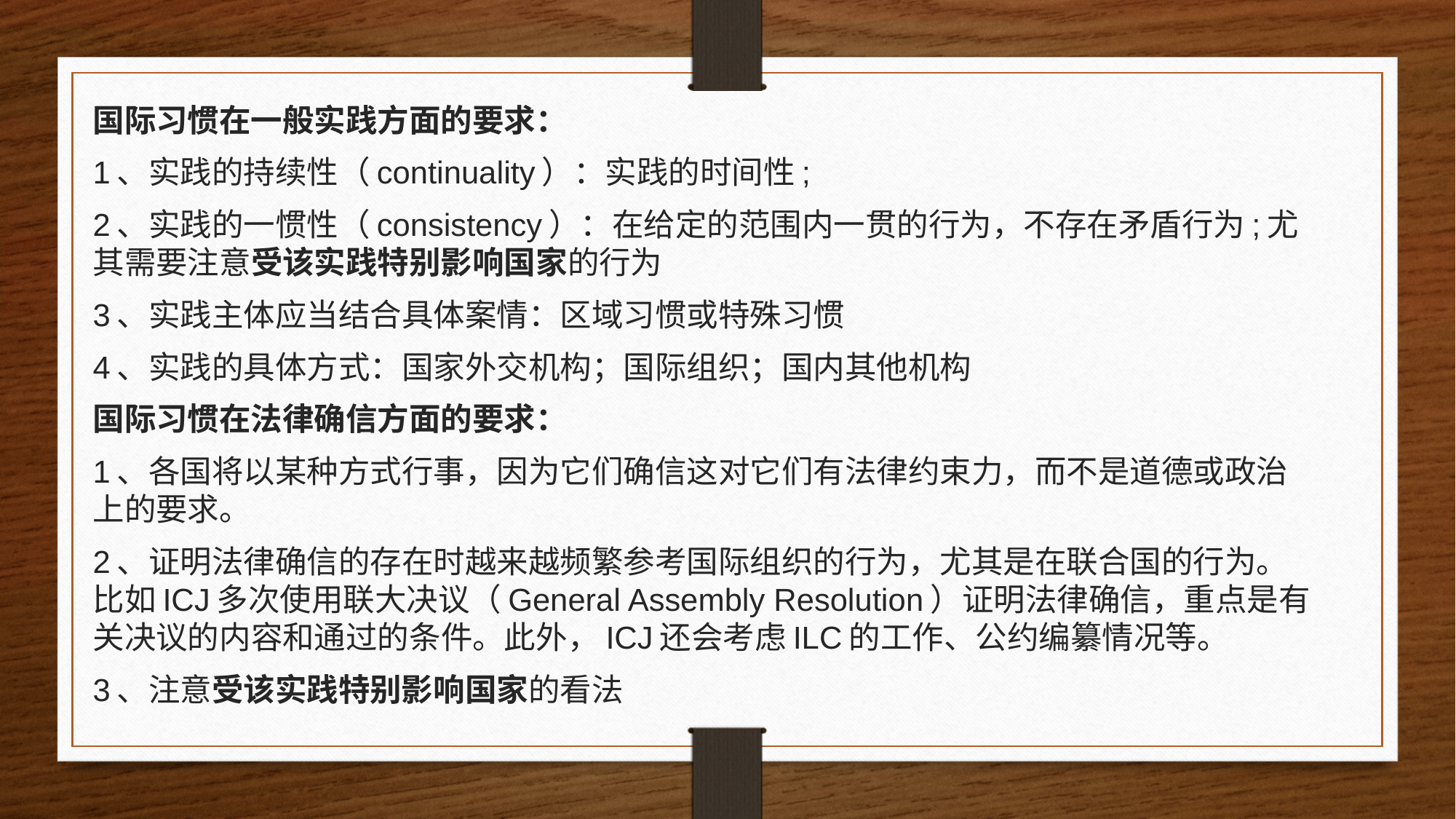

国际习惯在一般实践方面的要求：
1、实践的持续性（continuality）：实践的时间性;
2、实践的一惯性（consistency）：在给定的范围内一贯的行为，不存在矛盾行为;尤其需要注意受该实践特别影响国家的行为
3、实践主体应当结合具体案情：区域习惯或特殊习惯
4、实践的具体方式：国家外交机构；国际组织；国内其他机构
国际习惯在法律确信方面的要求：
1、各国将以某种方式行事，因为它们确信这对它们有法律约束力，而不是道德或政治上的要求。
2、证明法律确信的存在时越来越频繁参考国际组织的行为，尤其是在联合国的行为。比如ICJ多次使用联大决议（General Assembly Resolution）证明法律确信，重点是有关决议的内容和通过的条件。此外，ICJ还会考虑ILC的工作、公约编纂情况等。
3、注意受该实践特别影响国家的看法